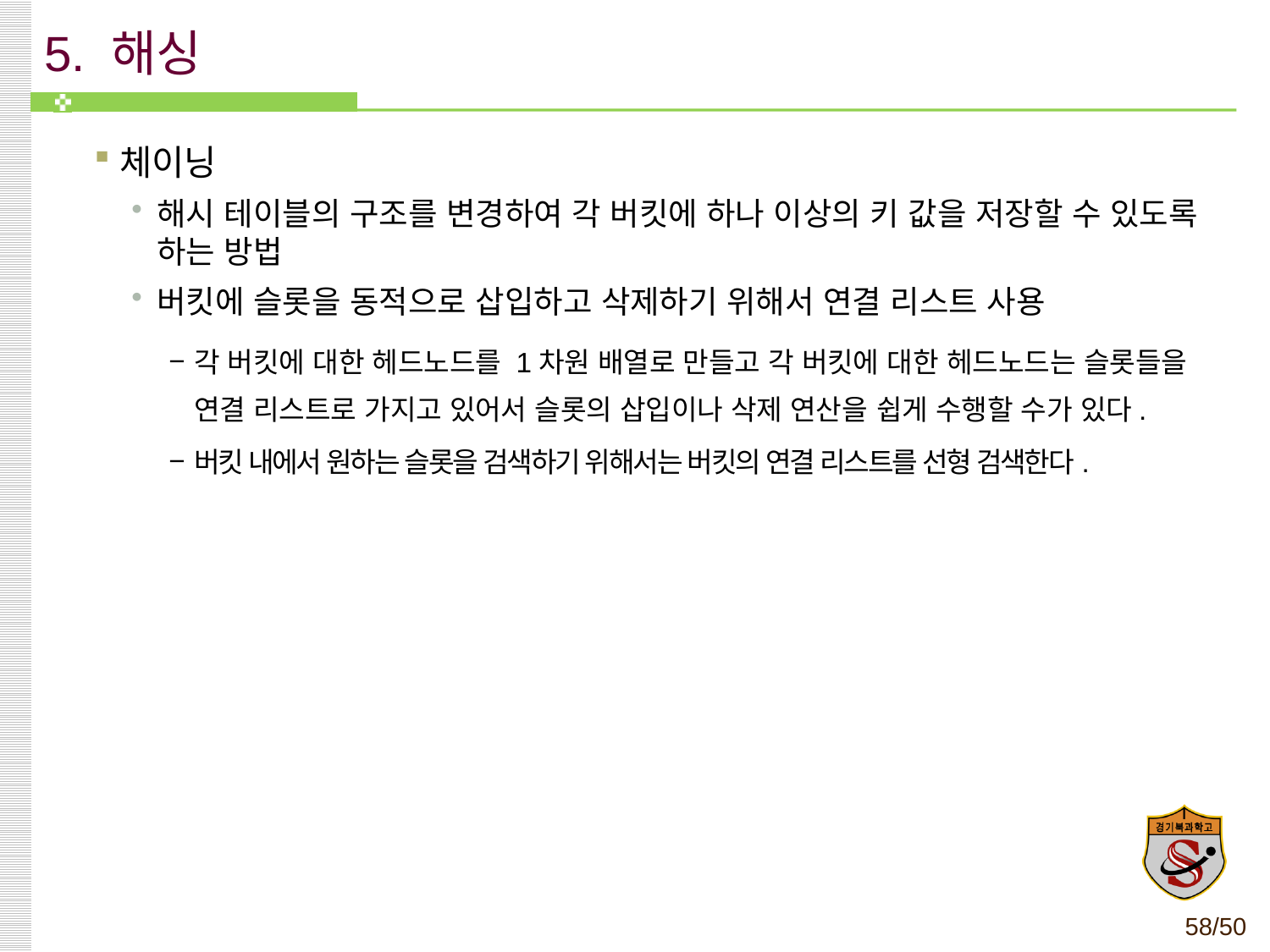

# 5. 해싱
체이닝
해시 테이블의 구조를 변경하여 각 버킷에 하나 이상의 키 값을 저장할 수 있도록 하는 방법
버킷에 슬롯을 동적으로 삽입하고 삭제하기 위해서 연결 리스트 사용
각 버킷에 대한 헤드노드를 1차원 배열로 만들고 각 버킷에 대한 헤드노드는 슬롯들을 연결 리스트로 가지고 있어서 슬롯의 삽입이나 삭제 연산을 쉽게 수행할 수가 있다.
버킷 내에서 원하는 슬롯을 검색하기 위해서는 버킷의 연결 리스트를 선형 검색한다.